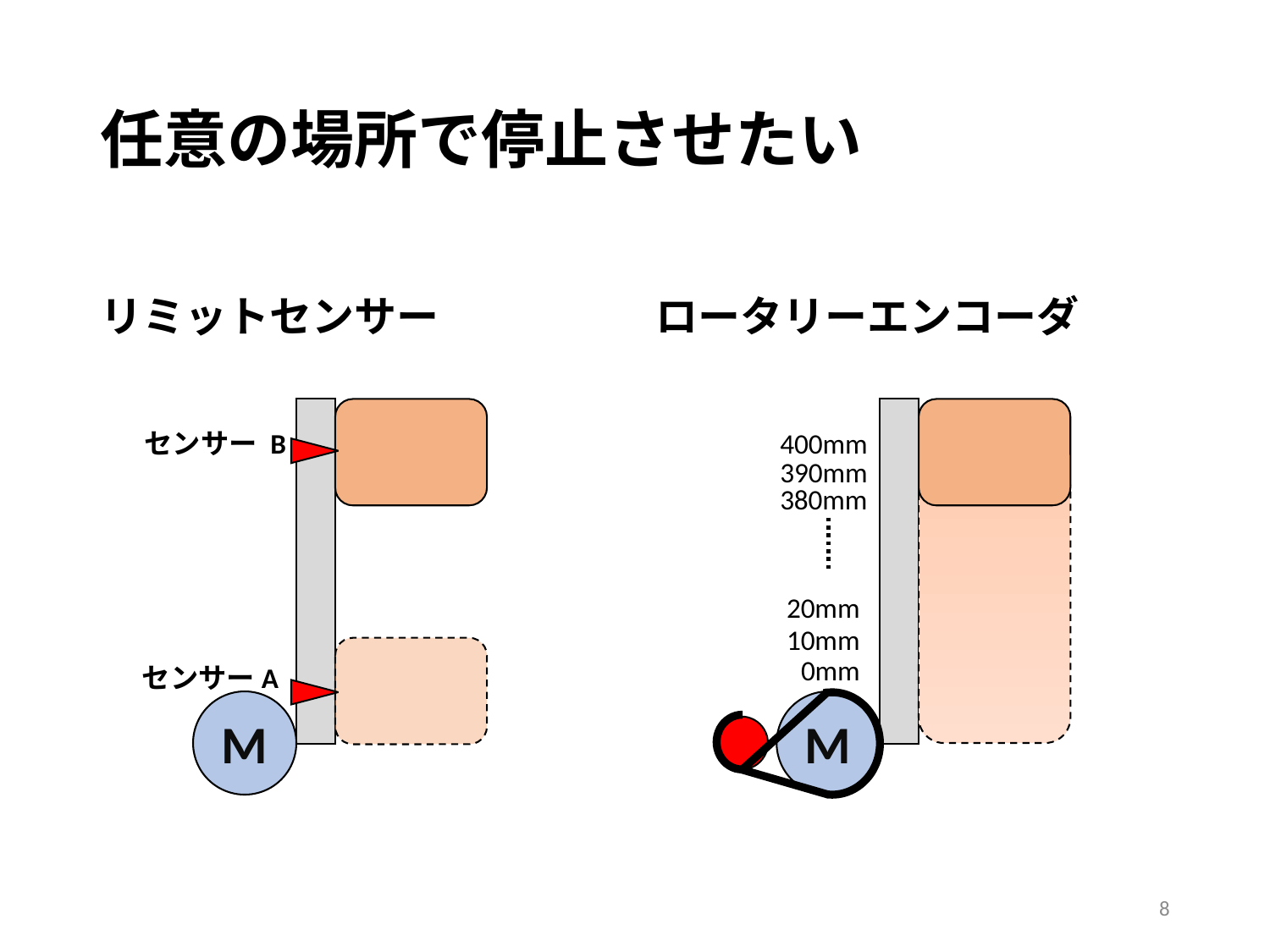

# 任意の場所で停止させたい
リミットセンサー
ロータリーエンコーダ

センサー B
400mm

390mm

380mm
20mm
10mm

0mm
センサーA

M
M

8